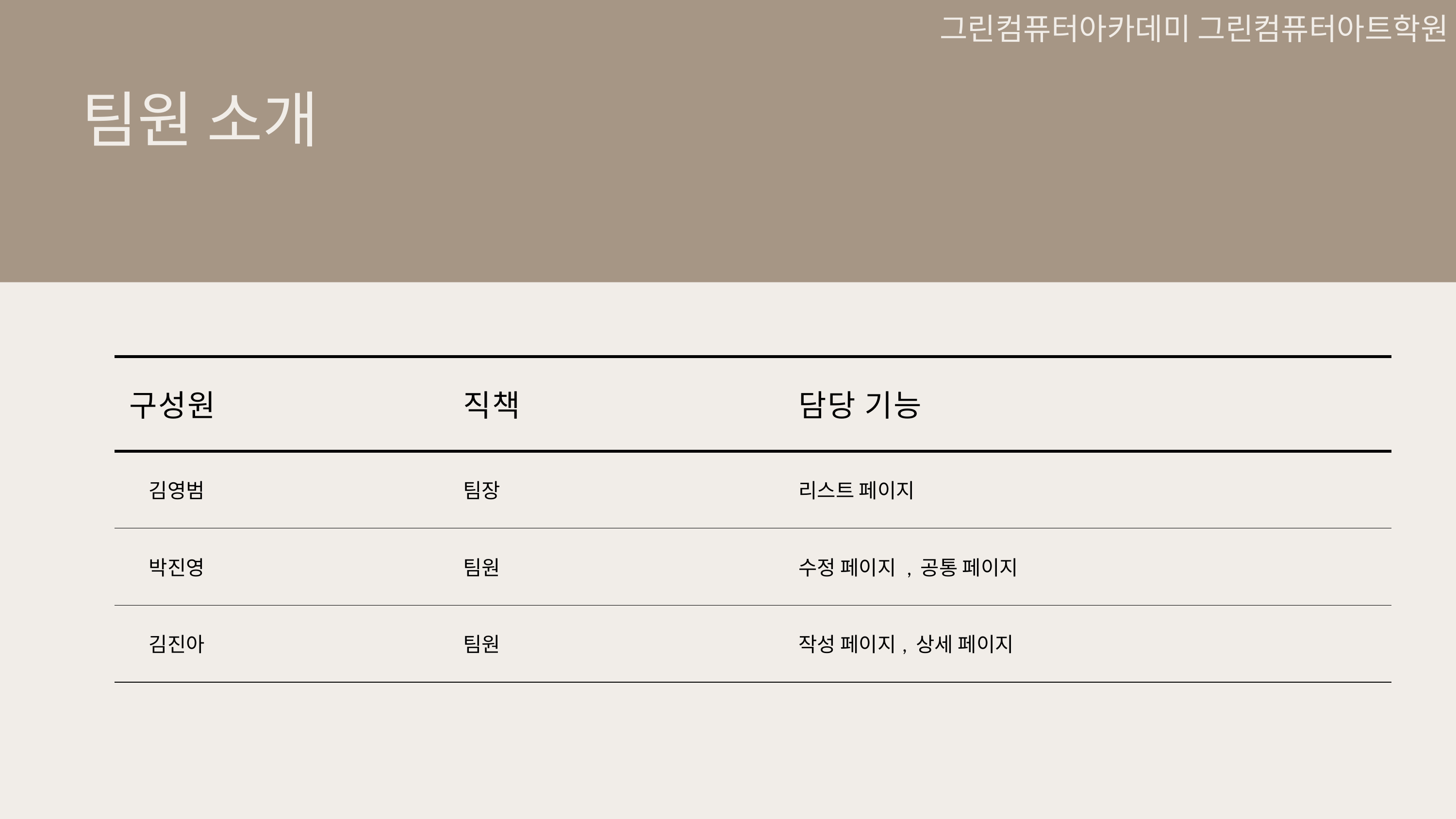

그린컴퓨터아카데미 그린컴퓨터아트학원
팀원 소개
| 구성원 | 직책 | 담당 기능 |  |  |
| --- | --- | --- | --- | --- |
| 김영범 | 팀장 | 리스트 페이지 |  |  |
| 박진영 | 팀원 | 수정 페이지 , 공통 페이지 |  |  |
| 김진아 | 팀원 | 작성 페이지, 상세 페이지 |  |  |